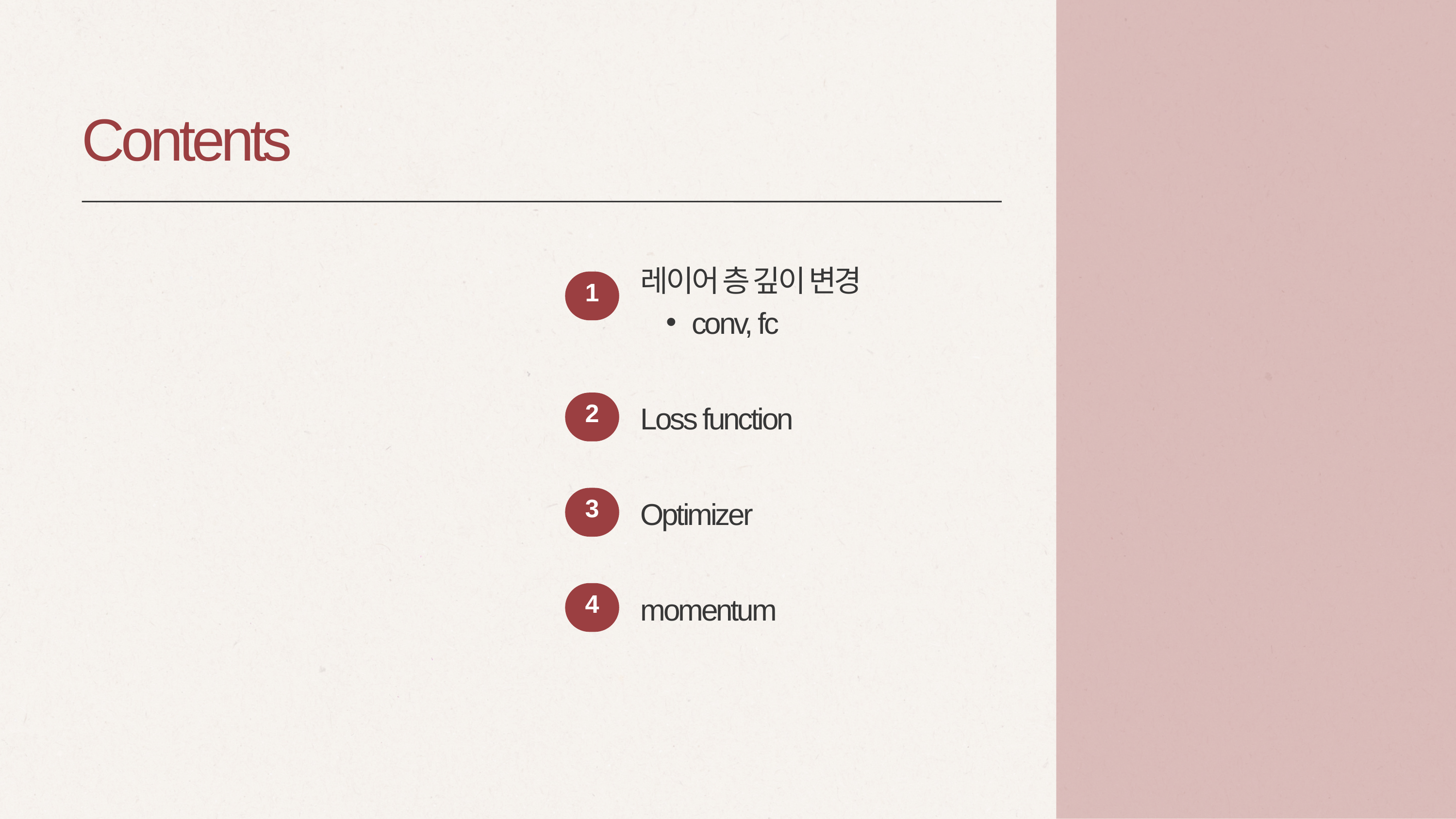

Contents

레이어 층 깊이 변경
conv, fc

1

2
Loss function

3
Optimizer

4
momentum